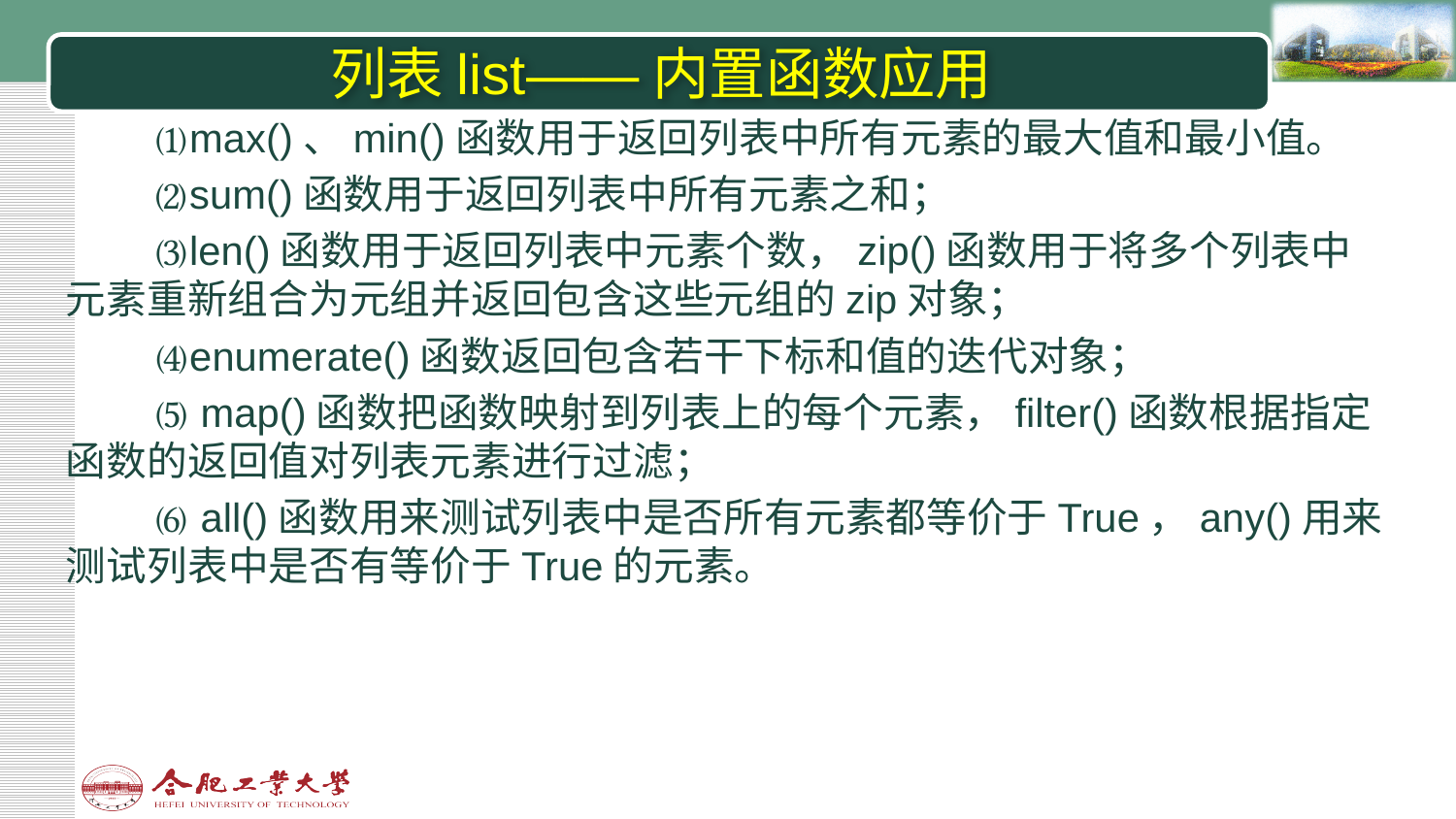

# 列表list——内置函数应用
        ⑴max()、min()函数用于返回列表中所有元素的最大值和最小值。
        ⑵sum()函数用于返回列表中所有元素之和；
        ⑶len()函数用于返回列表中元素个数，zip()函数用于将多个列表中元素重新组合为元组并返回包含这些元组的zip对象；
        ⑷enumerate()函数返回包含若干下标和值的迭代对象；
        ⑸ map()函数把函数映射到列表上的每个元素，filter()函数根据指定函数的返回值对列表元素进行过滤；
        ⑹ all()函数用来测试列表中是否所有元素都等价于True，any()用来测试列表中是否有等价于True的元素。